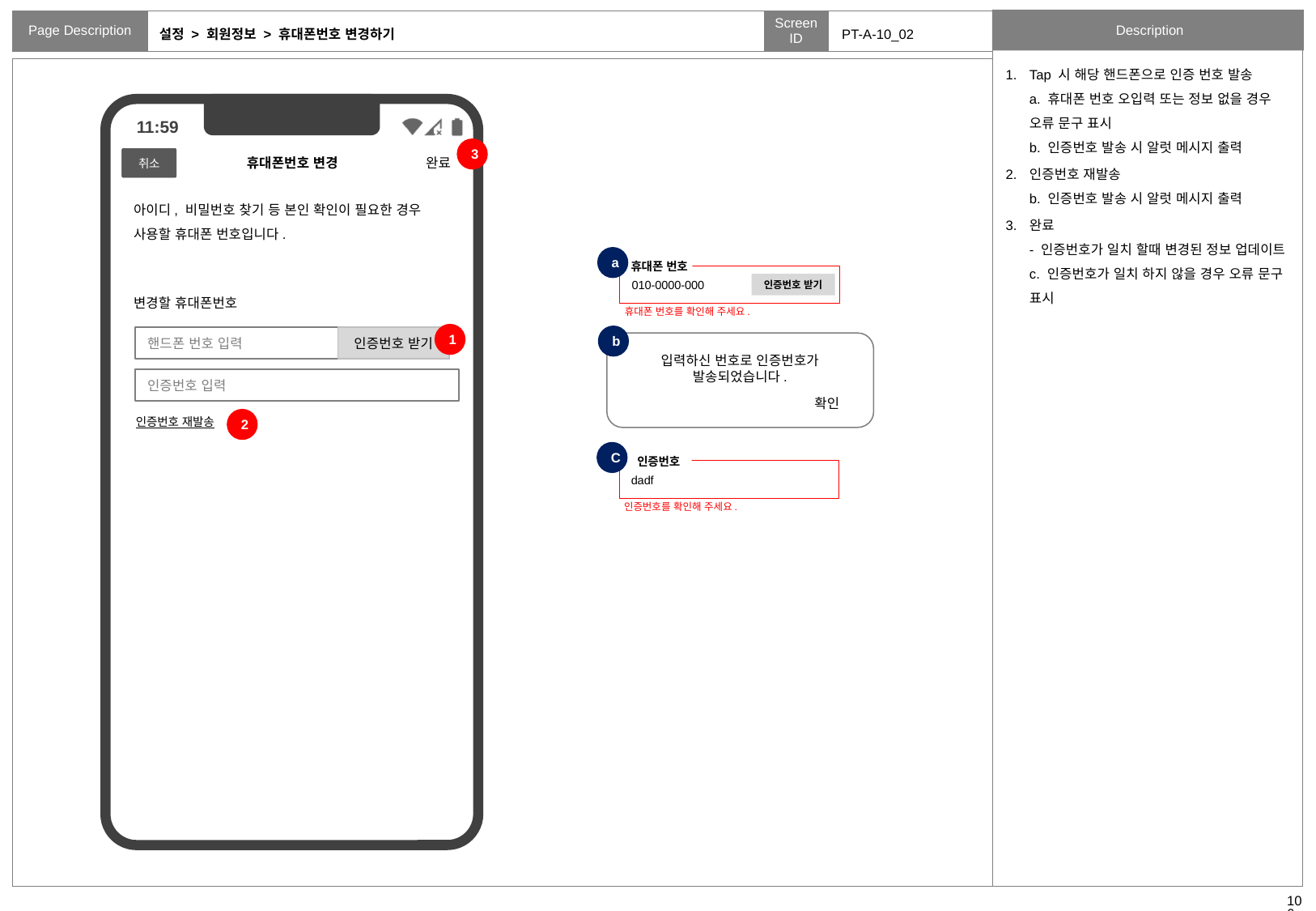

# 설정 > 회원정보 > 휴대폰번호 변경하기
PT-A-10_02
Tap 시 해당 핸드폰으로 인증 번호 발송
a. 휴대폰 번호 오입력 또는 정보 없을 경우 오류 문구 표시
b. 인증번호 발송 시 알럿 메시지 출력
인증번호 재발송
b. 인증번호 발송 시 알럿 메시지 출력
완료
- 인증번호가 일치 할때 변경된 정보 업데이트
c. 인증번호가 일치 하지 않을 경우 오류 문구 표시
3
완료
취소
휴대폰번호 변경
<
아이디, 비밀번호 찾기 등 본인 확인이 필요한 경우 사용할 휴대폰 번호입니다.
a
휴대폰 번호
010-0000-000
인증번호 받기
변경할 휴대폰번호
휴대폰 번호를 확인해 주세요.
1
b
핸드폰 번호 입력
인증번호 받기

입력하신 번호로 인증번호가 발송되었습니다.
확인
인증번호 입력
인증번호 재발송
2
C
인증번호
dadf
인증번호를 확인해 주세요.